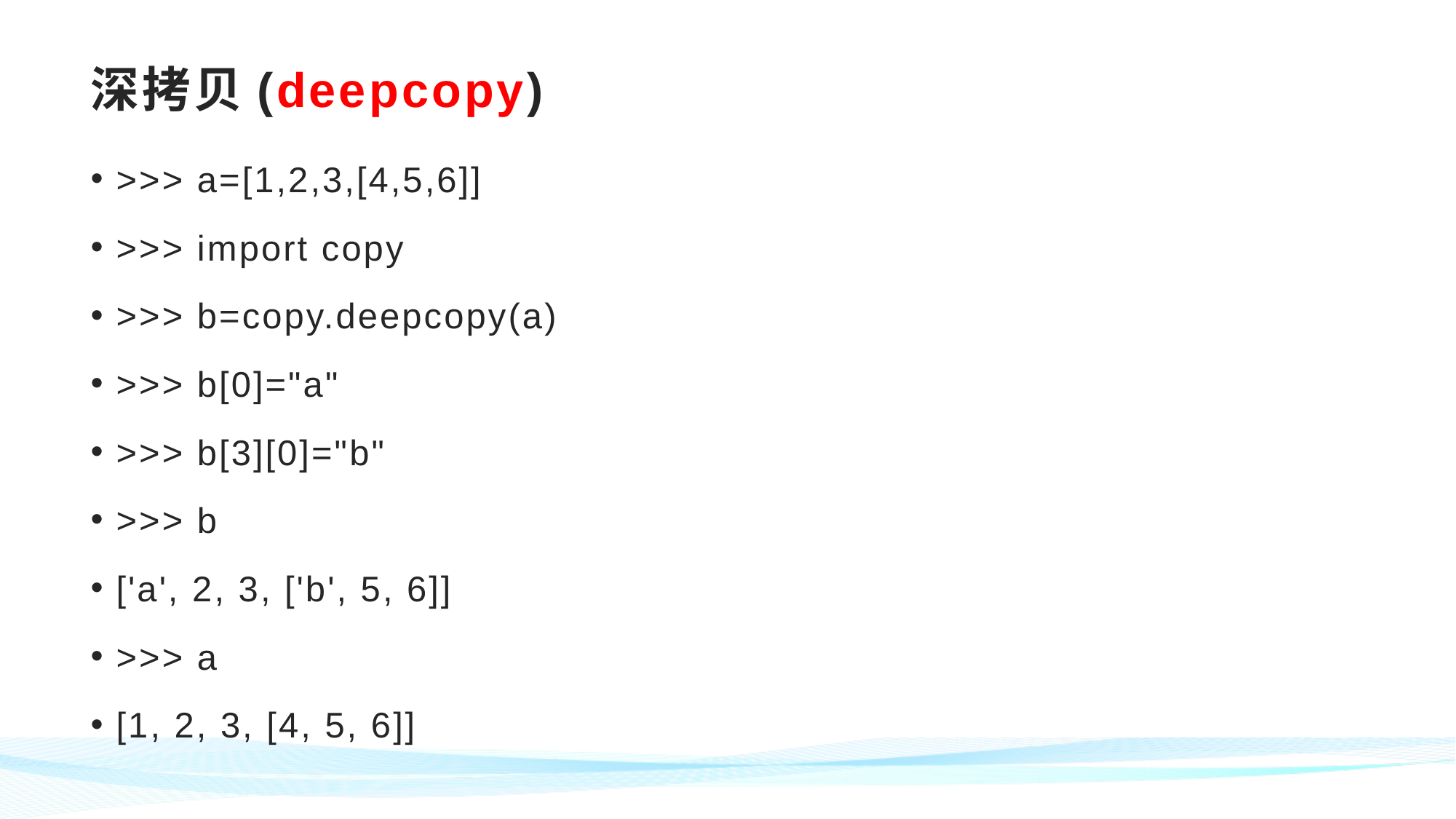

# 深拷贝(deepcopy)
>>> a=[1,2,3,[4,5,6]]
>>> import copy
>>> b=copy.deepcopy(a)
>>> b[0]="a"
>>> b[3][0]="b"
>>> b
['a', 2, 3, ['b', 5, 6]]
>>> a
[1, 2, 3, [4, 5, 6]]
46